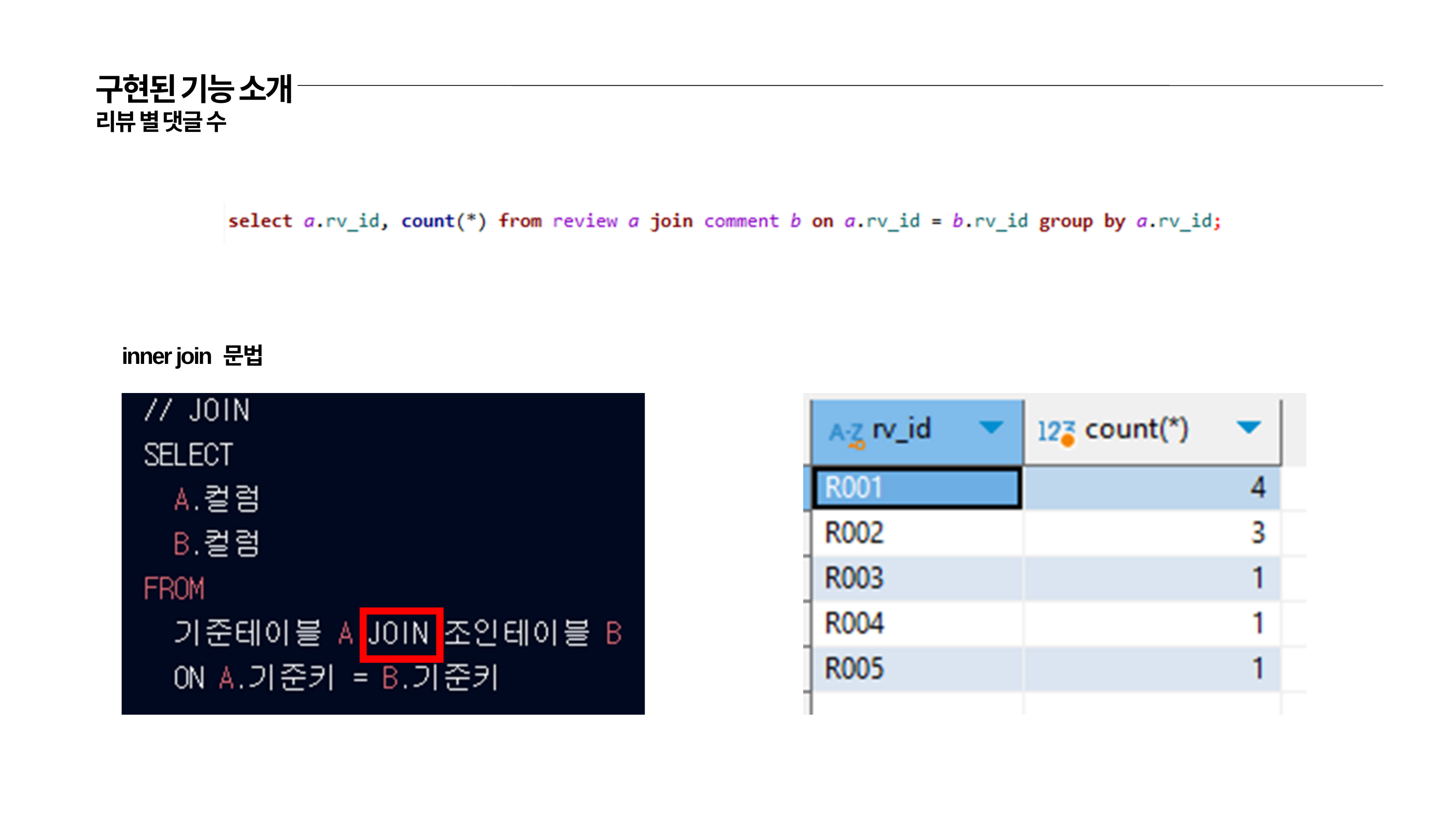

구현된 기능 소개

리뷰 별 댓글 수

inner join 문법